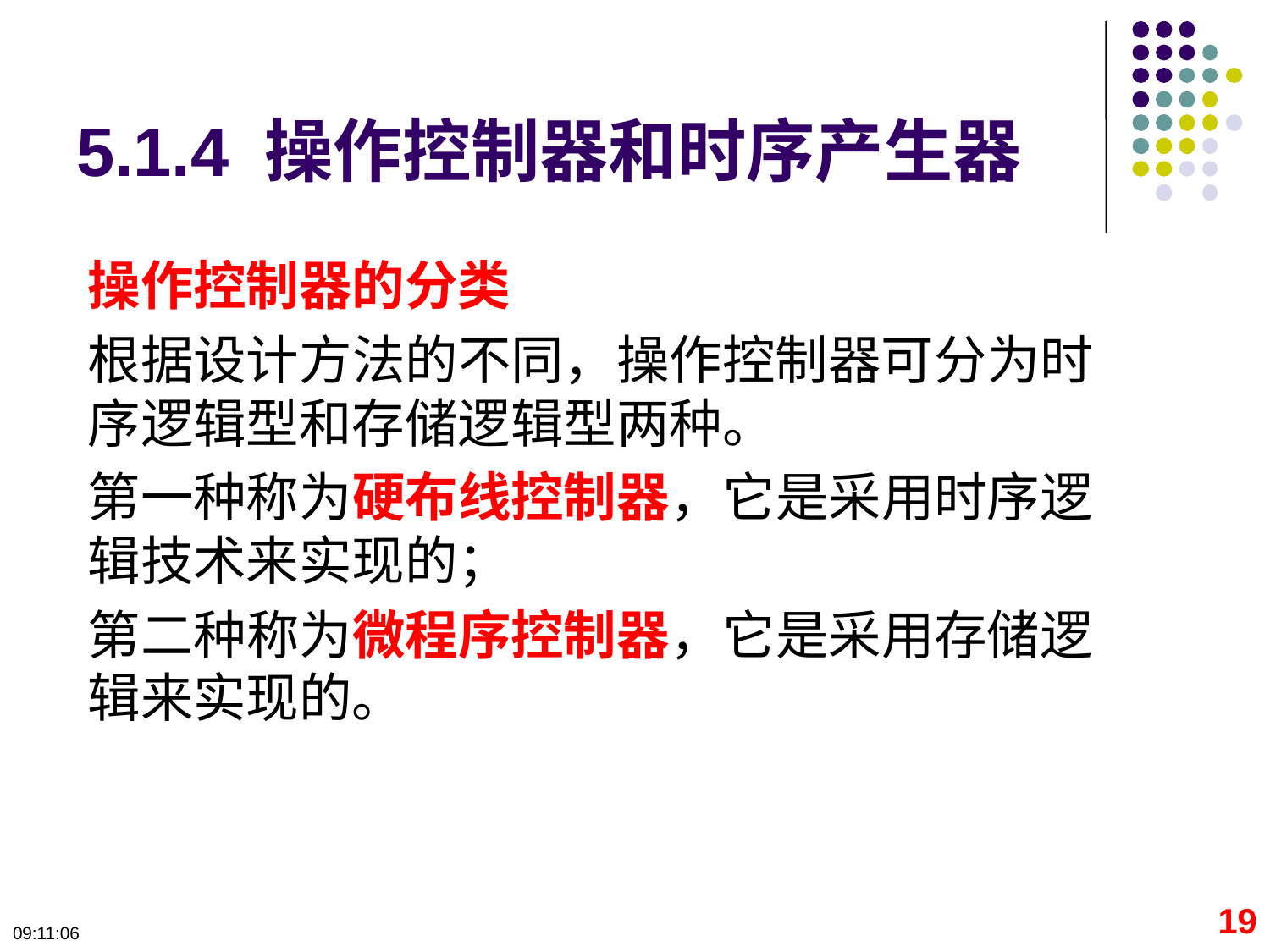

# 5.1.4 操作控制器和时序产生器
操作控制器的分类
根据设计方法的不同，操作控制器可分为时序逻辑型和存储逻辑型两种。
第一种称为硬布线控制器，它是采用时序逻辑技术来实现的；
第二种称为微程序控制器，它是采用存储逻辑来实现的。
19
09:11:06